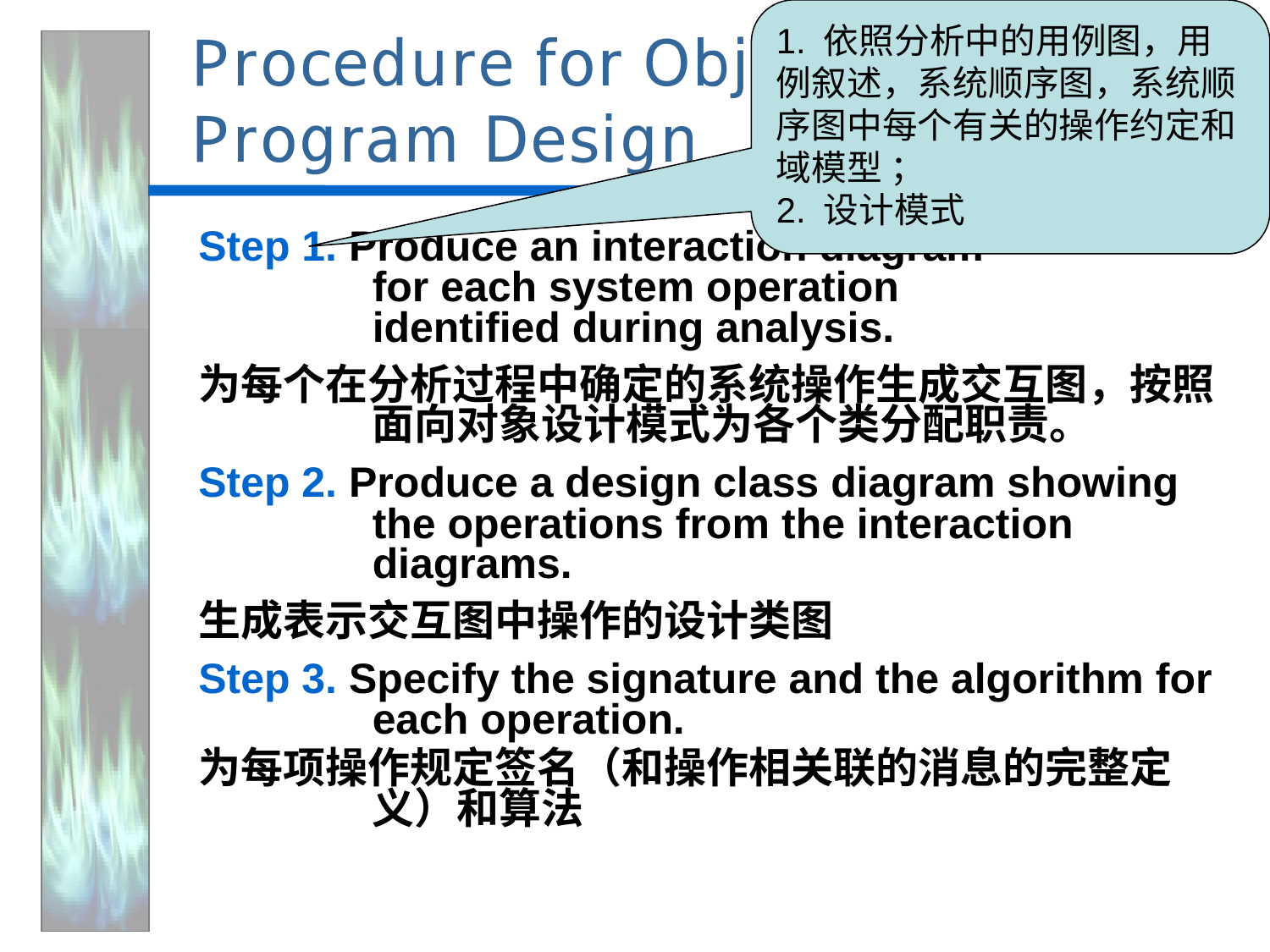

1. 依照分析中的用例图，用例叙述，系统顺序图，系统顺序图中每个有关的操作约定和域模型 ；
2. 设计模式
# Procedure for Object-Oriented Program Design
Step 1. Produce an interaction diagram
for each system operation
identified during analysis.
为每个在分析过程中确定的系统操作生成交互图，按照面向对象设计模式为各个类分配职责。
Step 2. Produce a design class diagram showing the operations from the interaction diagrams.
生成表示交互图中操作的设计类图
Step 3. Specify the signature and the algorithm for each operation.
为每项操作规定签名（和操作相关联的消息的完整定义）和算法